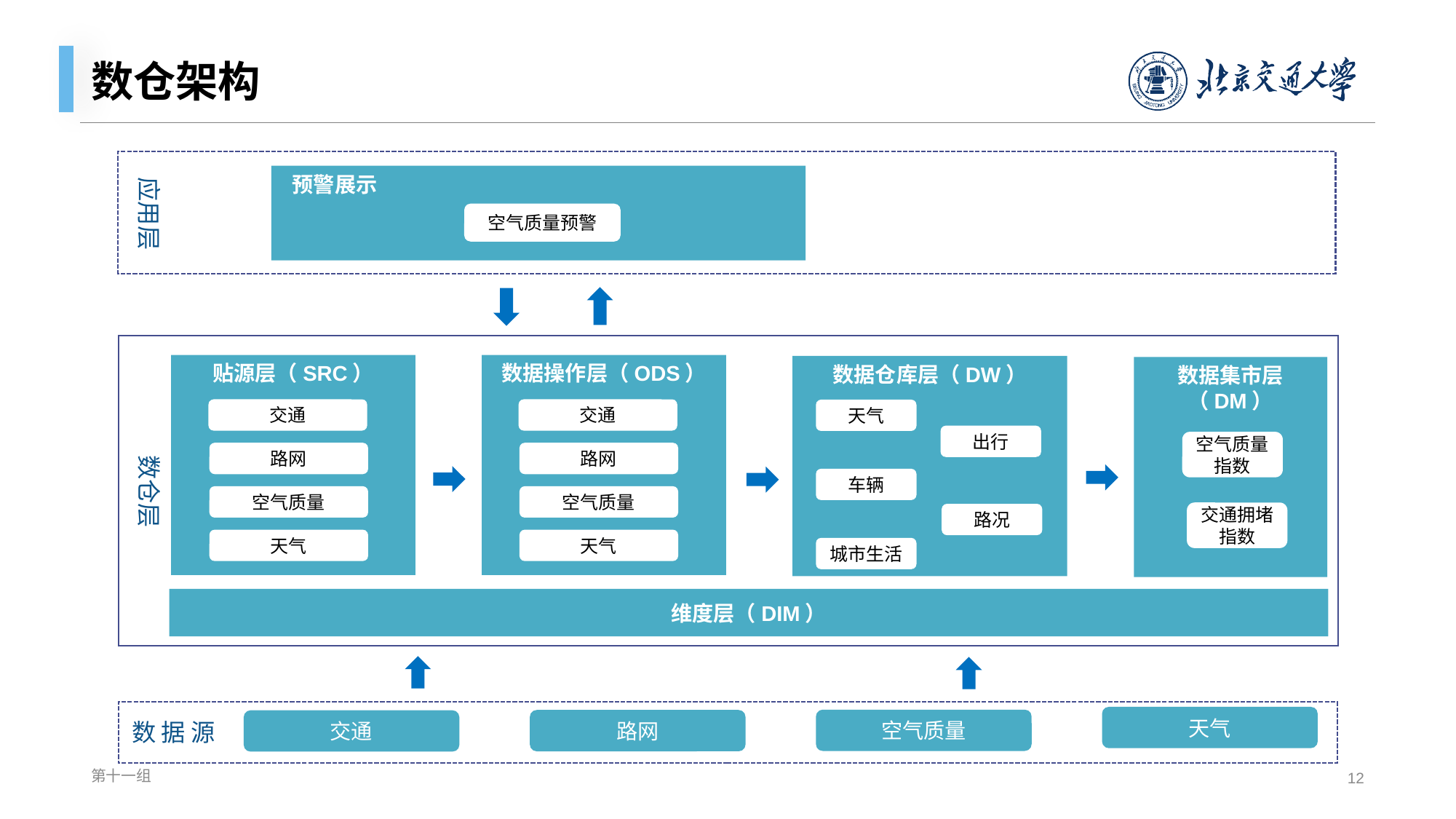

# 数仓架构

应用层

预警展示
空气质量预警
预警展示

数仓层
数据操作层（ODS）
贴源层（SRC）
交通
路网
空气质量
天气
数据仓库层（DW）
天气
车辆
城市生活
数据集市层（DM）
空气质量指数

维度层（DIM）

天气
空气质量
路网
交通
数 据 源

交通
出行
路网
空气质量
交通拥堵指数
路况
天气
第十一组
12